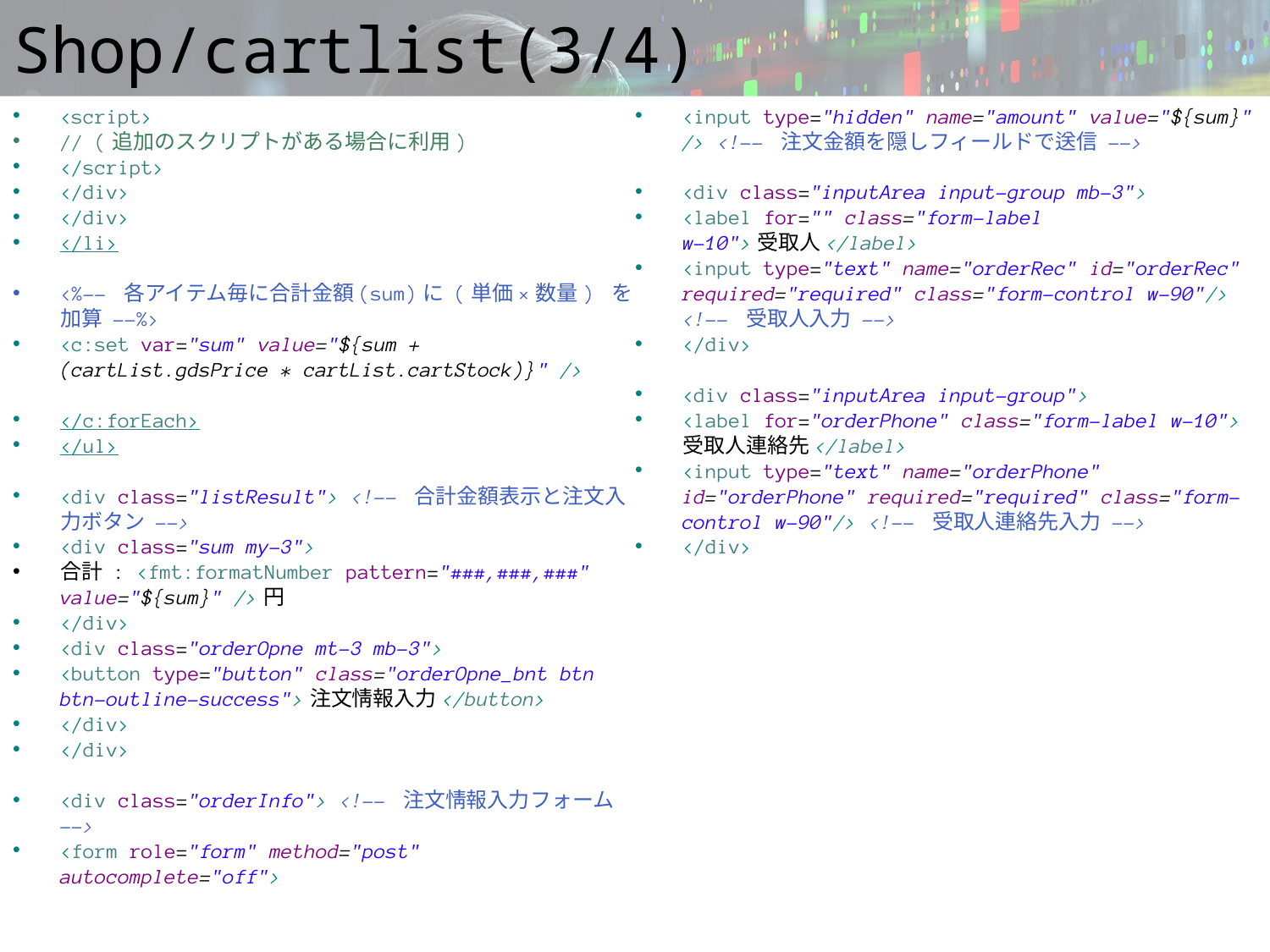

# Shop/cartlist(3/4)
<script>
// (追加のスクリプトがある場合に利用)
</script>
</div>
</div>
</li>

<%-- 各アイテム毎に合計金額(sum)に (単価×数量) を加算 --%>
<c:set var="sum" value="${sum + (cartList.gdsPrice * cartList.cartStock)}" />

</c:forEach>
</ul>

<div class="listResult"> <!-- 合計金額表示と注文入力ボタン -->
<div class="sum my-3">
合計 : <fmt:formatNumber pattern="###,###,###" value="${sum}" />円
</div>
<div class="orderOpne mt-3 mb-3">
<button type="button" class="orderOpne_bnt btn btn-outline-success">注文情報入力</button>
</div>
</div>

<div class="orderInfo"> <!-- 注文情報入力フォーム -->
<form role="form" method="post" autocomplete="off">

<input type="hidden" name="amount" value="${sum}" /> <!-- 注文金額を隠しフィールドで送信 -->

<div class="inputArea input-group mb-3">
<label for="" class="form-label w-10">受取人</label>
<input type="text" name="orderRec" id="orderRec" required="required" class="form-control w-90"/> <!-- 受取人入力 -->
</div>

<div class="inputArea input-group">
<label for="orderPhone" class="form-label w-10">受取人連絡先</label>
<input type="text" name="orderPhone" id="orderPhone" required="required" class="form-control w-90"/> <!-- 受取人連絡先入力 -->
</div>